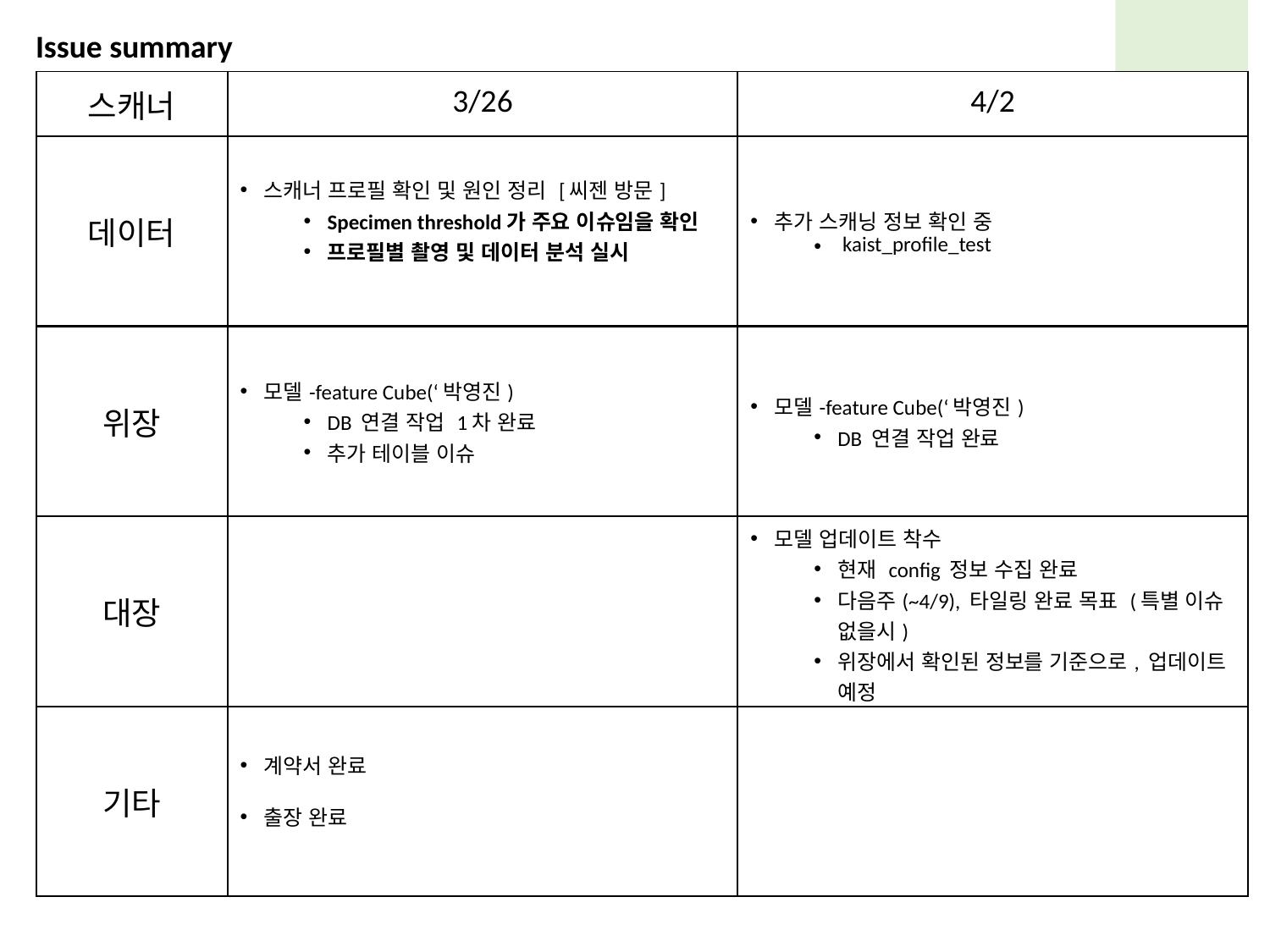

Issue summary
| 스캐너 | 3/26 | 4/2 |
| --- | --- | --- |
| 데이터 | 스캐너 프로필 확인 및 원인 정리 [씨젠 방문] Specimen threshold가 주요 이슈임을 확인 프로필별 촬영 및 데이터 분석 실시 | 추가 스캐닝 정보 확인 중 kaist\_profile\_test |
|  |  |  |
| 위장 | 모델-feature Cube(‘박영진) DB 연결 작업 1차 완료 추가 테이블 이슈 | 모델-feature Cube(‘박영진) DB 연결 작업 완료 |
| --- | --- | --- |
| 대장 |  | 모델 업데이트 착수 현재 config 정보 수집 완료 다음주(~4/9), 타일링 완료 목표 (특별 이슈 없을시) 위장에서 확인된 정보를 기준으로, 업데이트 예정 |
| 기타 | 계약서 완료 출장 완료 |  |